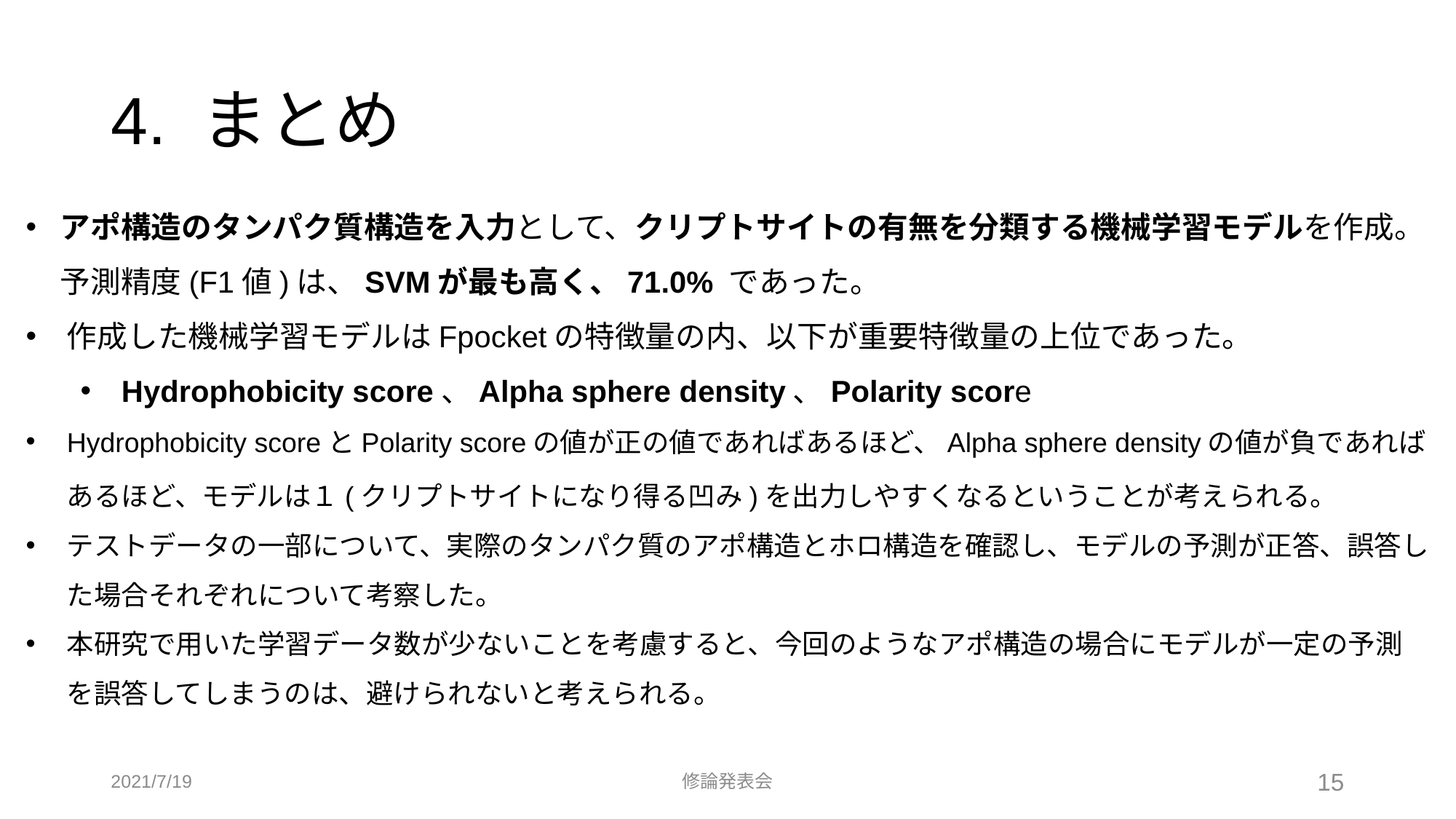

# 4. まとめ
アポ構造のタンパク質構造を入力として、クリプトサイトの有無を分類する機械学習モデルを作成。予測精度(F1値)は、SVMが最も高く、71.0% であった。
作成した機械学習モデルはFpocketの特徴量の内、以下が重要特徴量の上位であった。
Hydrophobicity score、Alpha sphere density、Polarity score
Hydrophobicity scoreとPolarity scoreの値が正の値であればあるほど、Alpha sphere densityの値が負であればあるほど、モデルは１(クリプトサイトになり得る凹み)を出力しやすくなるということが考えられる。
テストデータの一部について、実際のタンパク質のアポ構造とホロ構造を確認し、モデルの予測が正答、誤答した場合それぞれについて考察した。
本研究で用いた学習データ数が少ないことを考慮すると、今回のようなアポ構造の場合にモデルが一定の予測を誤答してしまうのは、避けられないと考えられる。
2021/7/19
修論発表会
15